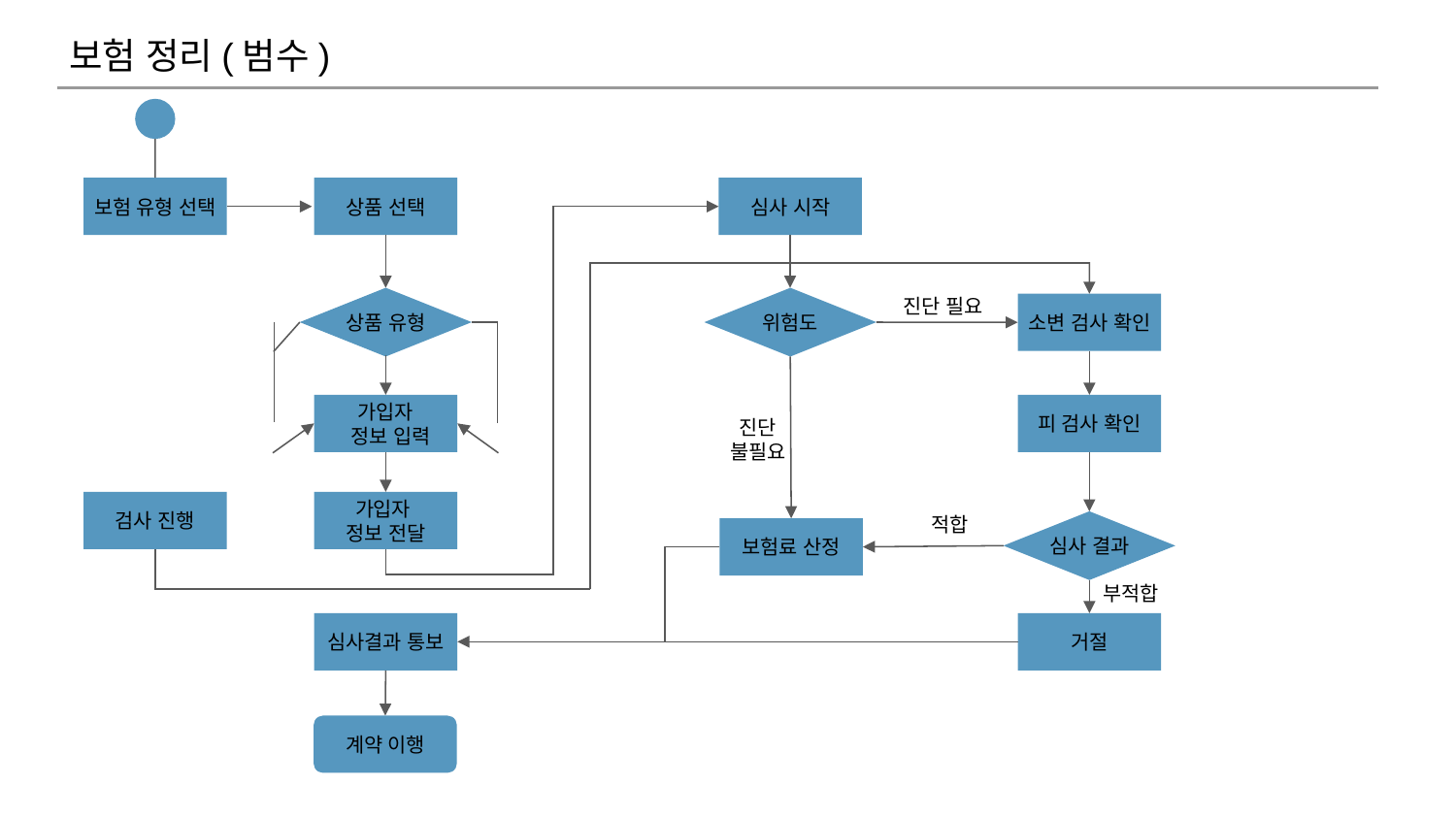

보험 정리(범수)

보험 유형 선택
상품 선택
심사 시작
상품 유형
위험도
소변 검사 확인
진단 필요
가입자
 정보 입력
피 검사 확인
진단
불필요
검사 진행
가입자
정보 전달
심사 결과
적합
보험료 산정
부적합
심사결과 통보
거절
계약 이행